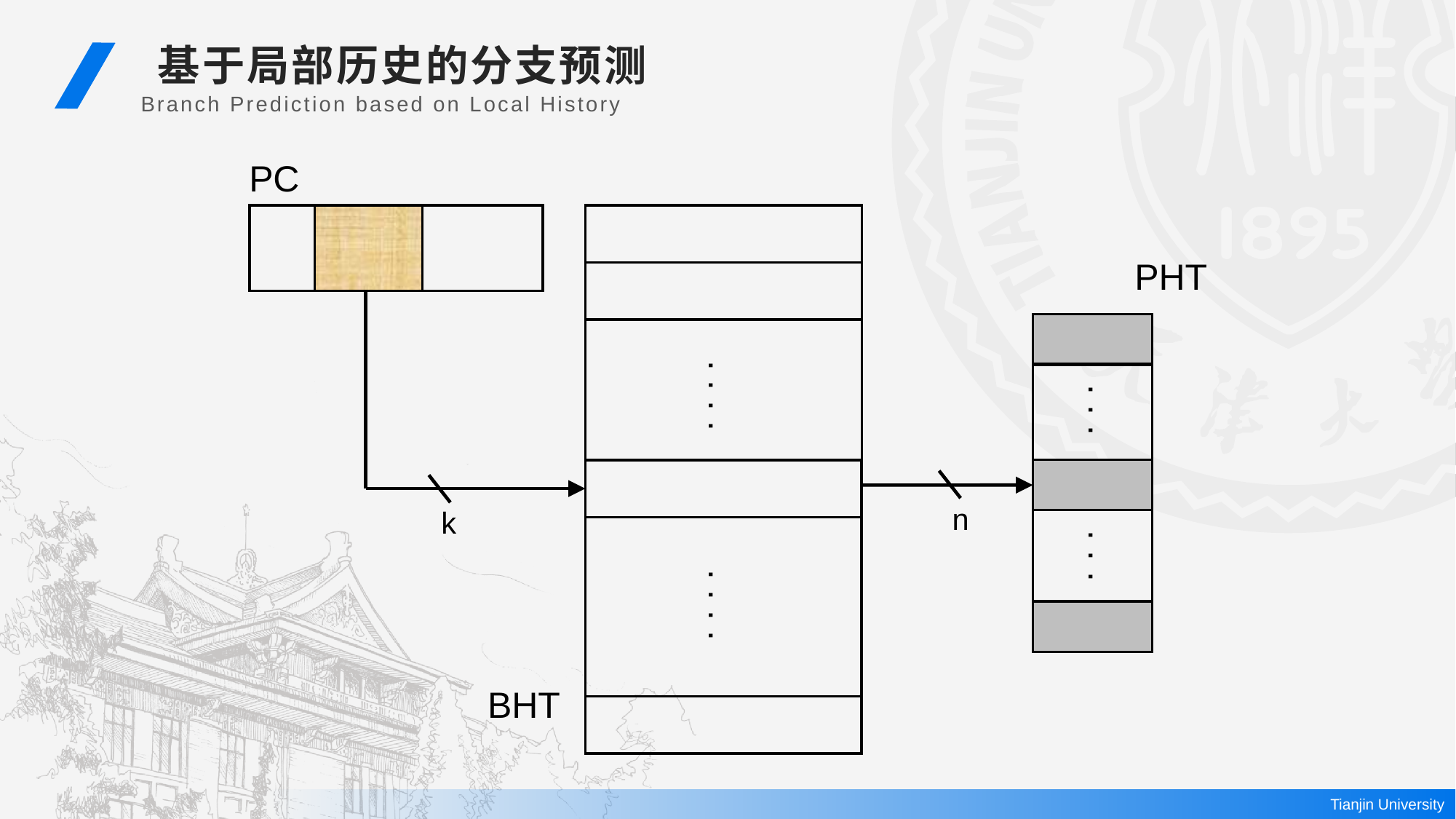

基于局部历史的分支预测
Branch Prediction based on Local History
PC

PHT

. . . .
. . .

n
k

. . .
. . . .

BHT